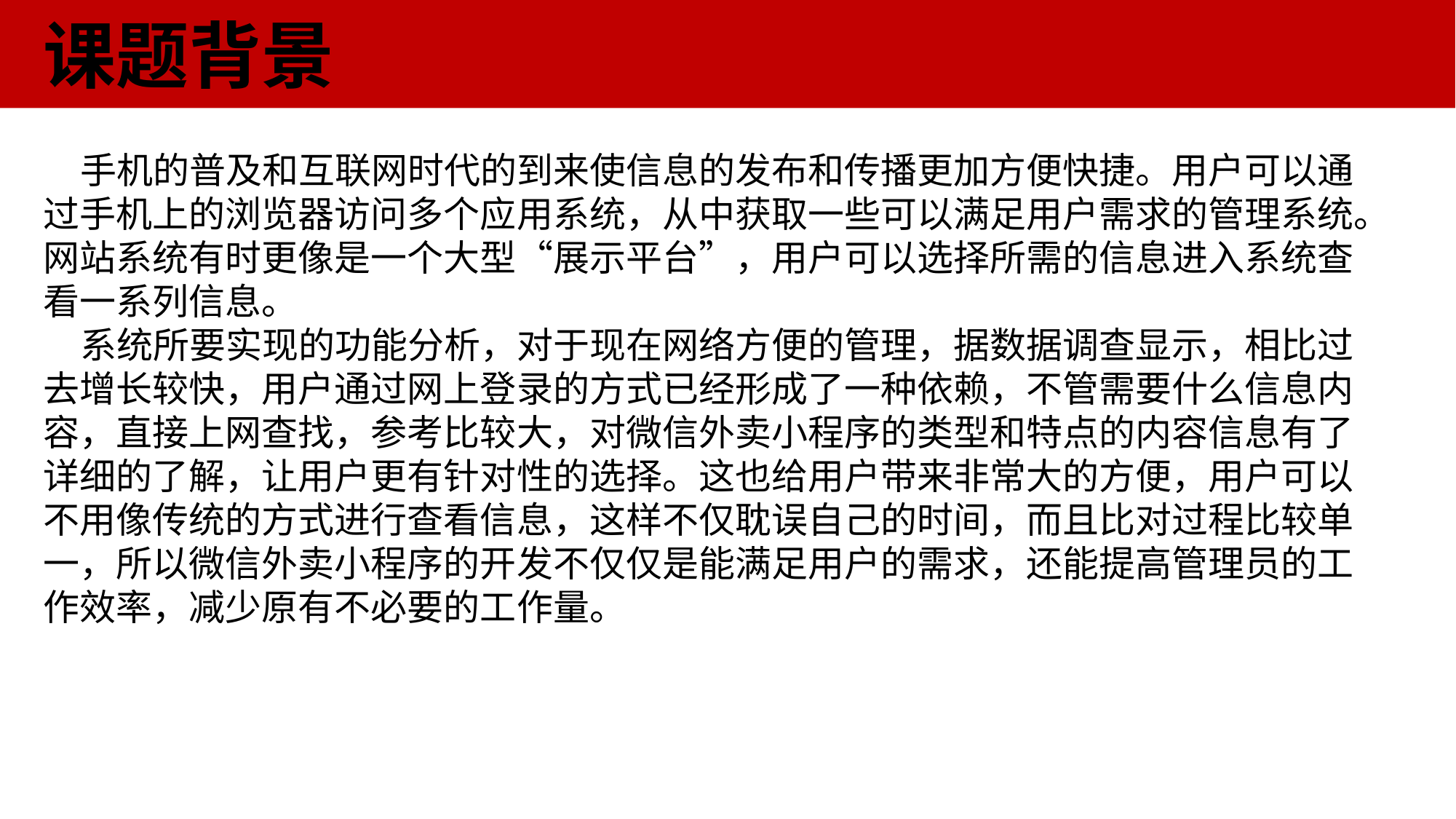

课题背景
手机的普及和互联网时代的到来使信息的发布和传播更加方便快捷。用户可以通过手机上的浏览器访问多个应用系统，从中获取一些可以满足用户需求的管理系统。网站系统有时更像是一个大型“展示平台”，用户可以选择所需的信息进入系统查看一系列信息。
系统所要实现的功能分析，对于现在网络方便的管理，据数据调查显示，相比过去增长较快，用户通过网上登录的方式已经形成了一种依赖，不管需要什么信息内容，直接上网查找，参考比较大，对微信外卖小程序的类型和特点的内容信息有了详细的了解，让用户更有针对性的选择。这也给用户带来非常大的方便，用户可以不用像传统的方式进行查看信息，这样不仅耽误自己的时间，而且比对过程比较单一，所以微信外卖小程序的开发不仅仅是能满足用户的需求，还能提高管理员的工作效率，减少原有不必要的工作量。